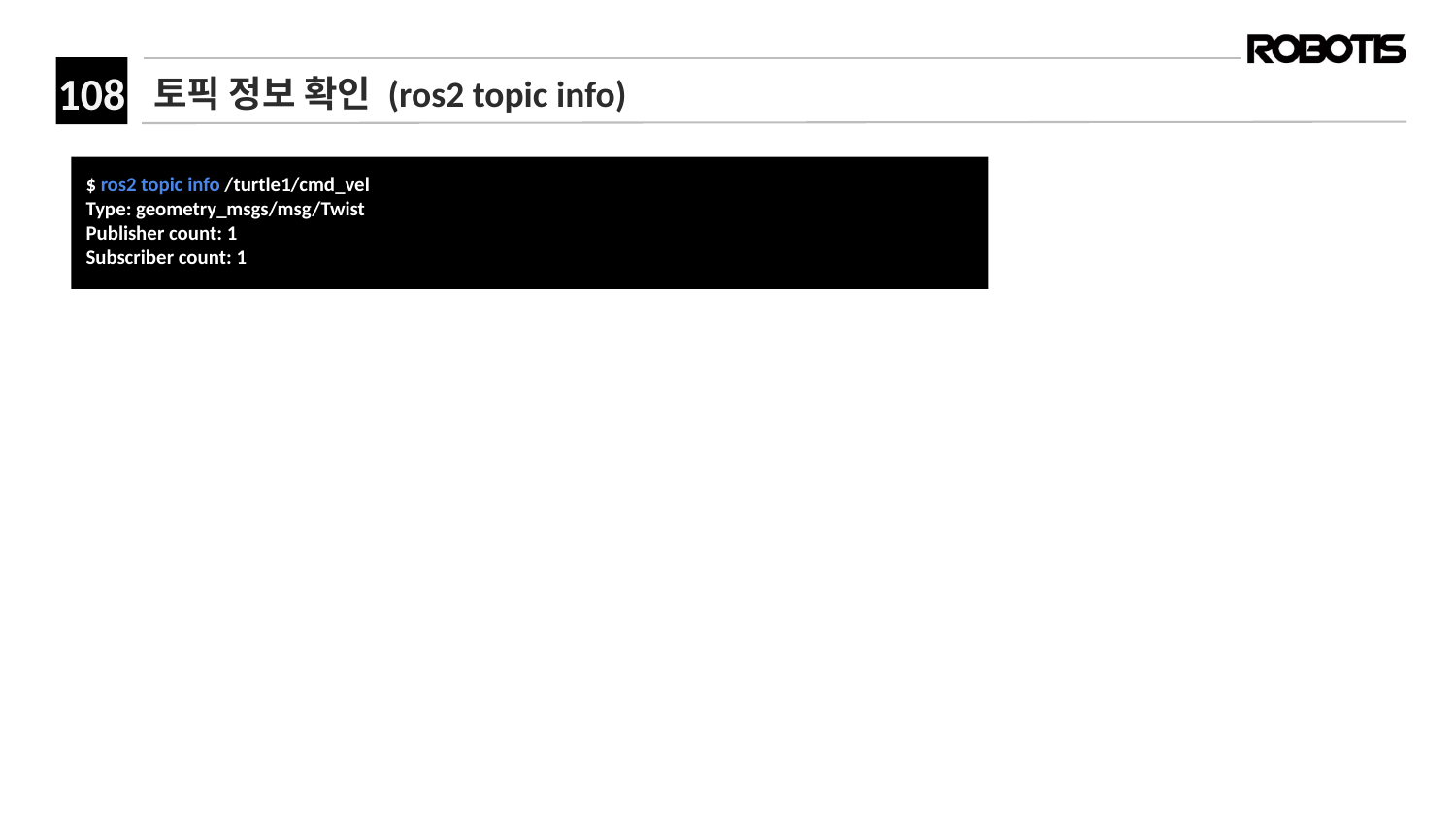

# 토픽 정보 확인 (ros2 topic info)
﻿$ ros2 topic info /turtle1/cmd_vel
Type: geometry_msgs/msg/Twist
Publisher count: 1
Subscriber count: 1